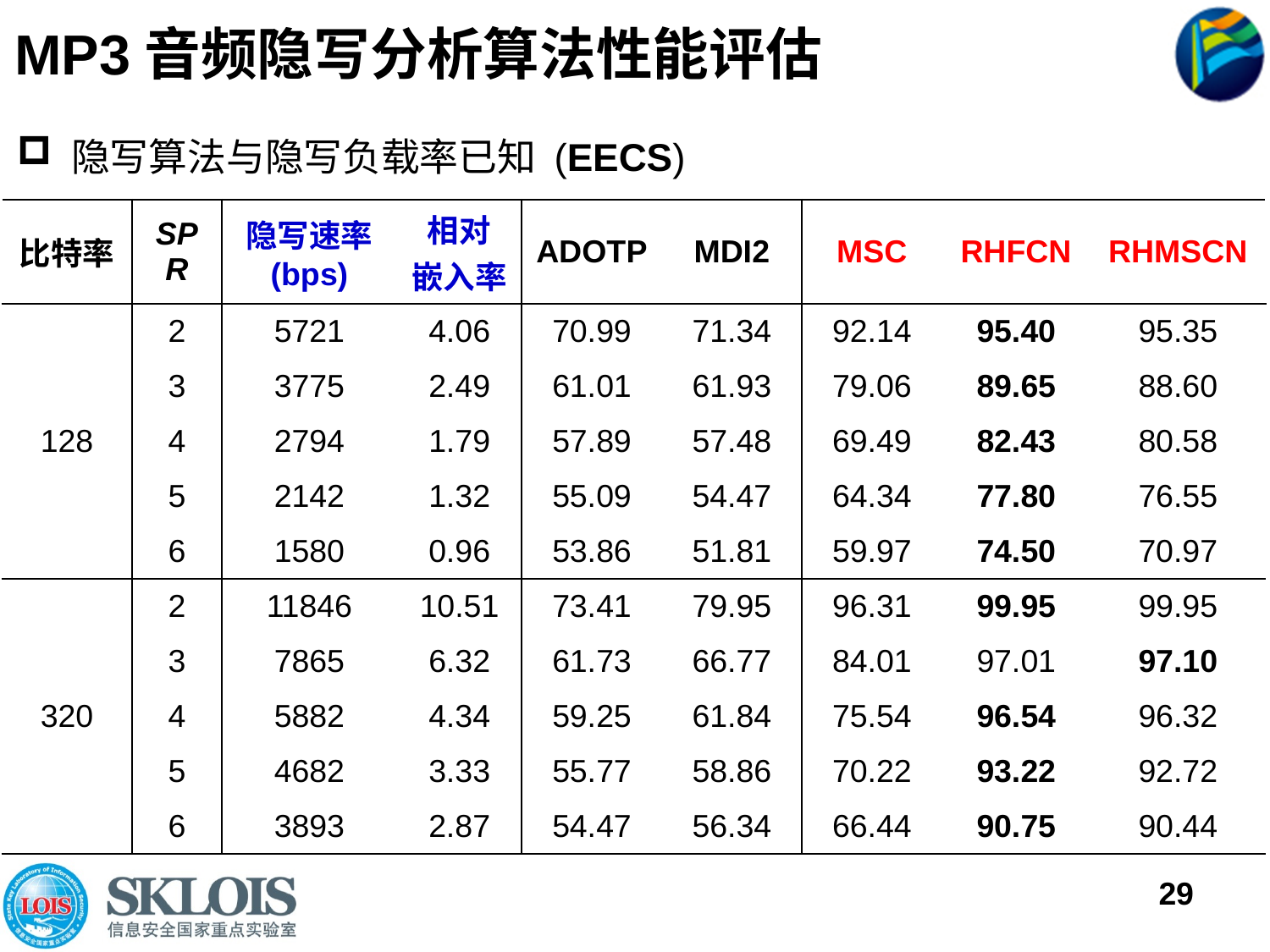

# MP3音频隐写分析算法性能评估
 隐写算法与隐写负载率已知 (EECS)
| 比特率 | SPR | 隐写速率 (bps) | 相对 嵌入率 | ADOTP | MDI2 | MSC | RHFCN | RHMSCN |
| --- | --- | --- | --- | --- | --- | --- | --- | --- |
| 128 | 2 | 5721 | 4.06 | 70.99 | 71.34 | 92.14 | 95.40 | 95.35 |
|  | 3 | 3775 | 2.49 | 61.01 | 61.93 | 79.06 | 89.65 | 88.60 |
|  | 4 | 2794 | 1.79 | 57.89 | 57.48 | 69.49 | 82.43 | 80.58 |
|  | 5 | 2142 | 1.32 | 55.09 | 54.47 | 64.34 | 77.80 | 76.55 |
|  | 6 | 1580 | 0.96 | 53.86 | 51.81 | 59.97 | 74.50 | 70.97 |
| 320 | 2 | 11846 | 10.51 | 73.41 | 79.95 | 96.31 | 99.95 | 99.95 |
|  | 3 | 7865 | 6.32 | 61.73 | 66.77 | 84.01 | 97.01 | 97.10 |
|  | 4 | 5882 | 4.34 | 59.25 | 61.84 | 75.54 | 96.54 | 96.32 |
|  | 5 | 4682 | 3.33 | 55.77 | 58.86 | 70.22 | 93.22 | 92.72 |
|  | 6 | 3893 | 2.87 | 54.47 | 56.34 | 66.44 | 90.75 | 90.44 |
29